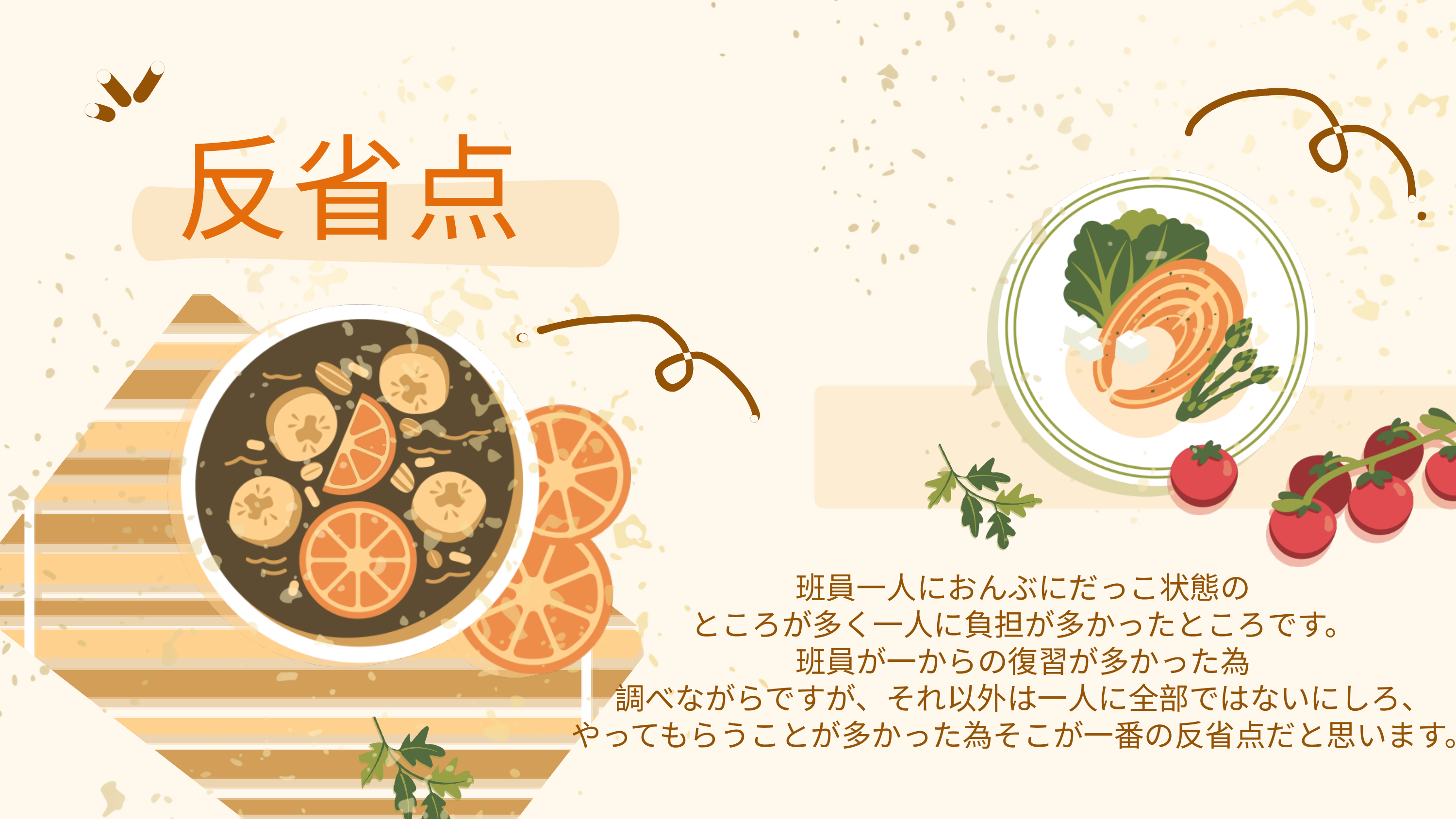

反省点

班員一人におんぶにだっこ状態の
ところが多く一人に負担が多かったところです。
班員が一からの復習が多かった為
調べながらですが、それ以外は一人に全部ではないにしろ、
やってもらうことが多かった為そこが一番の反省点だと思います。